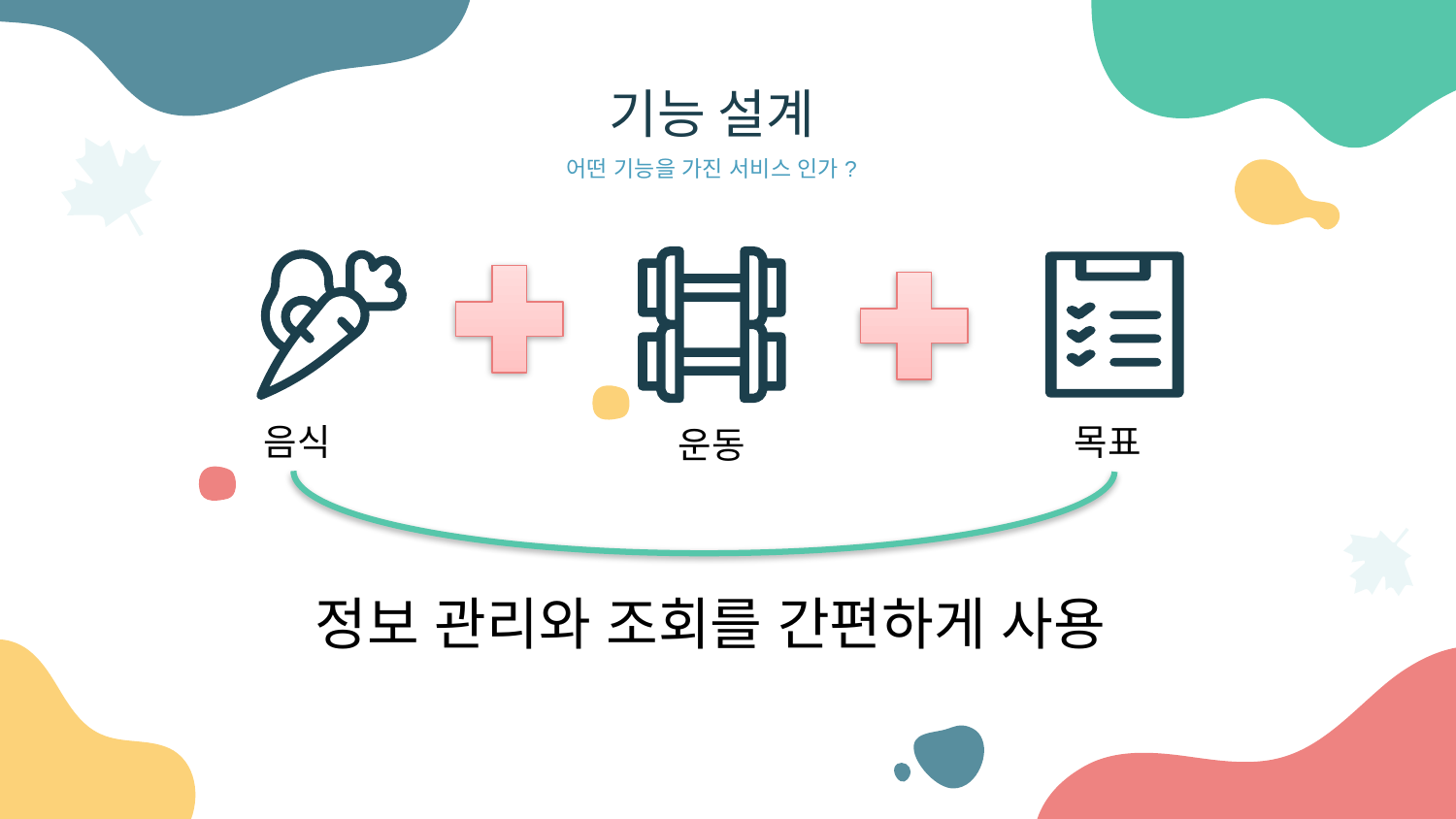

# 기능 설계

어떤 기능을 가진 서비스 인가?

음식
목표
운동

정보 관리와 조회를 간편하게 사용